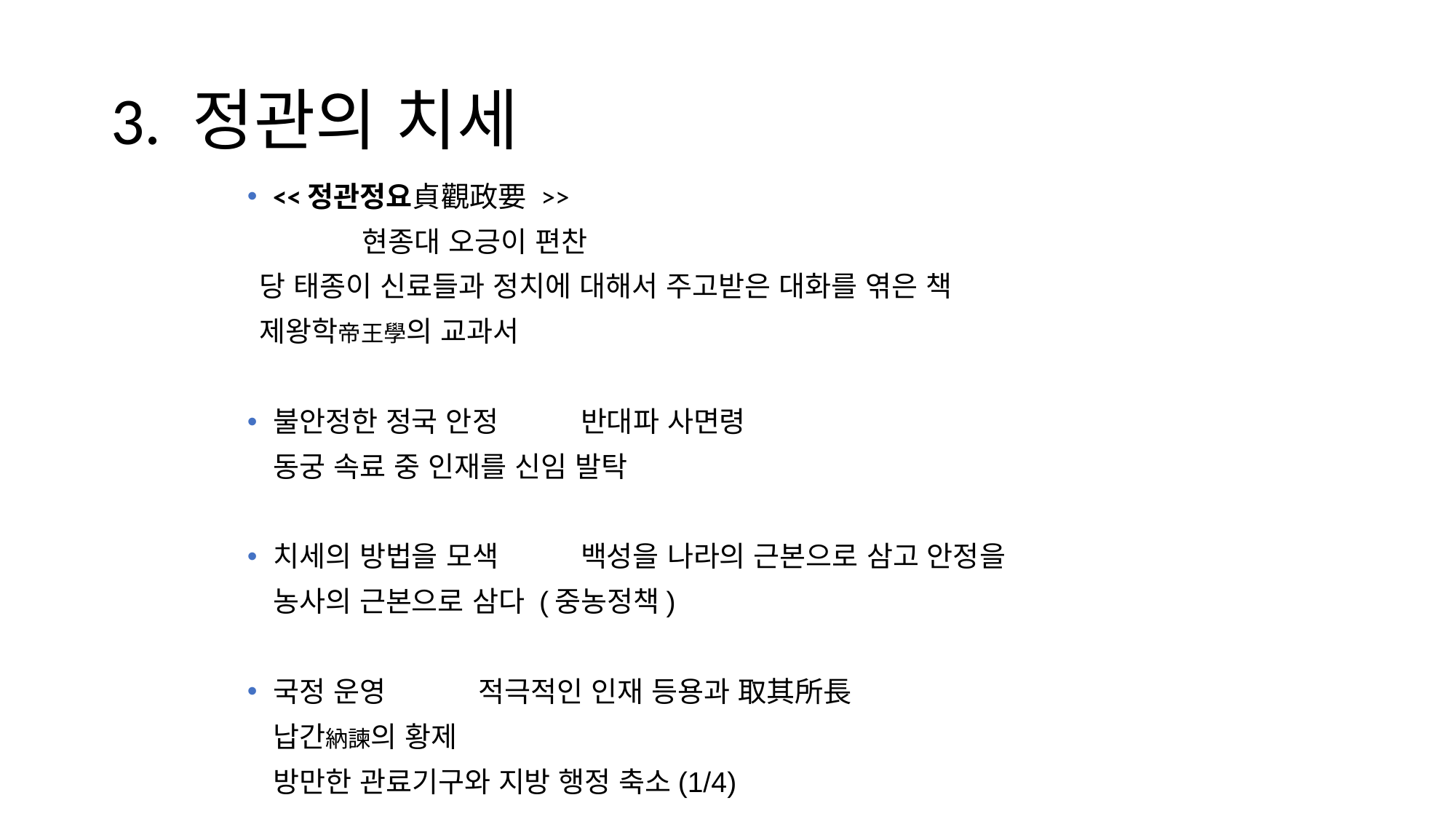

# 3. 정관의 치세
<<정관정요貞觀政要 >>
   		현종대 오긍이 편찬
		당 태종이 신료들과 정치에 대해서 주고받은 대화를 엮은 책
		제왕학帝王學의 교과서

불안정한 정국 안정		반대파 사면령
					동궁 속료 중 인재를 신임 발탁

치세의 방법을 모색	백성을 나라의 근본으로 삼고 안정을
					농사의 근본으로 삼다 (중농정책)

국정 운영			적극적인 인재 등용과 取其所長
					납간納諫의 황제
					방만한 관료기구와 지방 행정 축소(1/4)